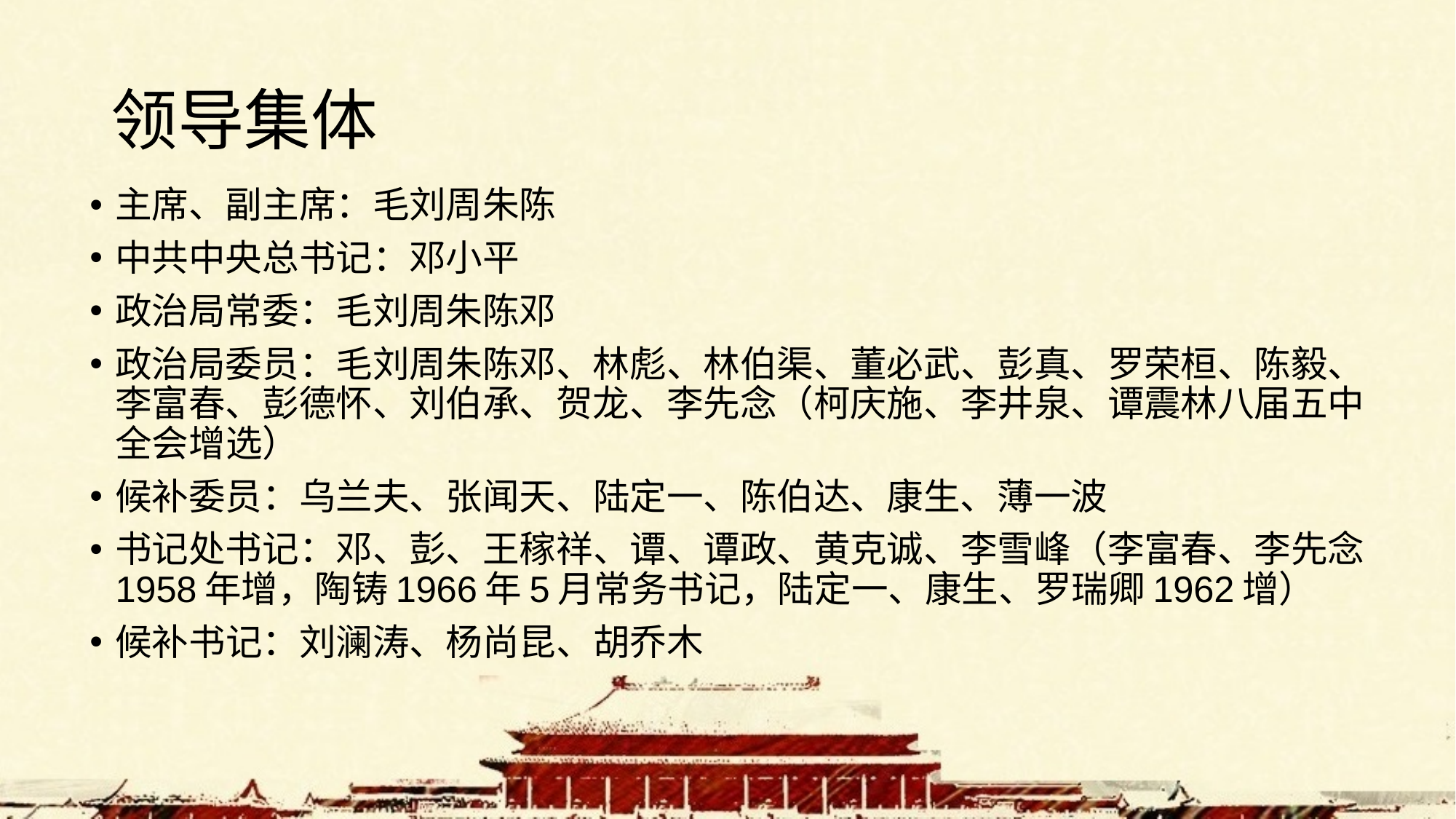

# 领导集体
主席、副主席：毛刘周朱陈
中共中央总书记：邓小平
政治局常委：毛刘周朱陈邓
政治局委员：毛刘周朱陈邓、林彪、林伯渠、董必武、彭真、罗荣桓、陈毅、李富春、彭德怀、刘伯承、贺龙、李先念（柯庆施、李井泉、谭震林八届五中全会增选）
候补委员：乌兰夫、张闻天、陆定一、陈伯达、康生、薄一波
书记处书记：邓、彭、王稼祥、谭、谭政、黄克诚、李雪峰（李富春、李先念1958年增，陶铸1966年5月常务书记，陆定一、康生、罗瑞卿1962增）
候补书记：刘澜涛、杨尚昆、胡乔木